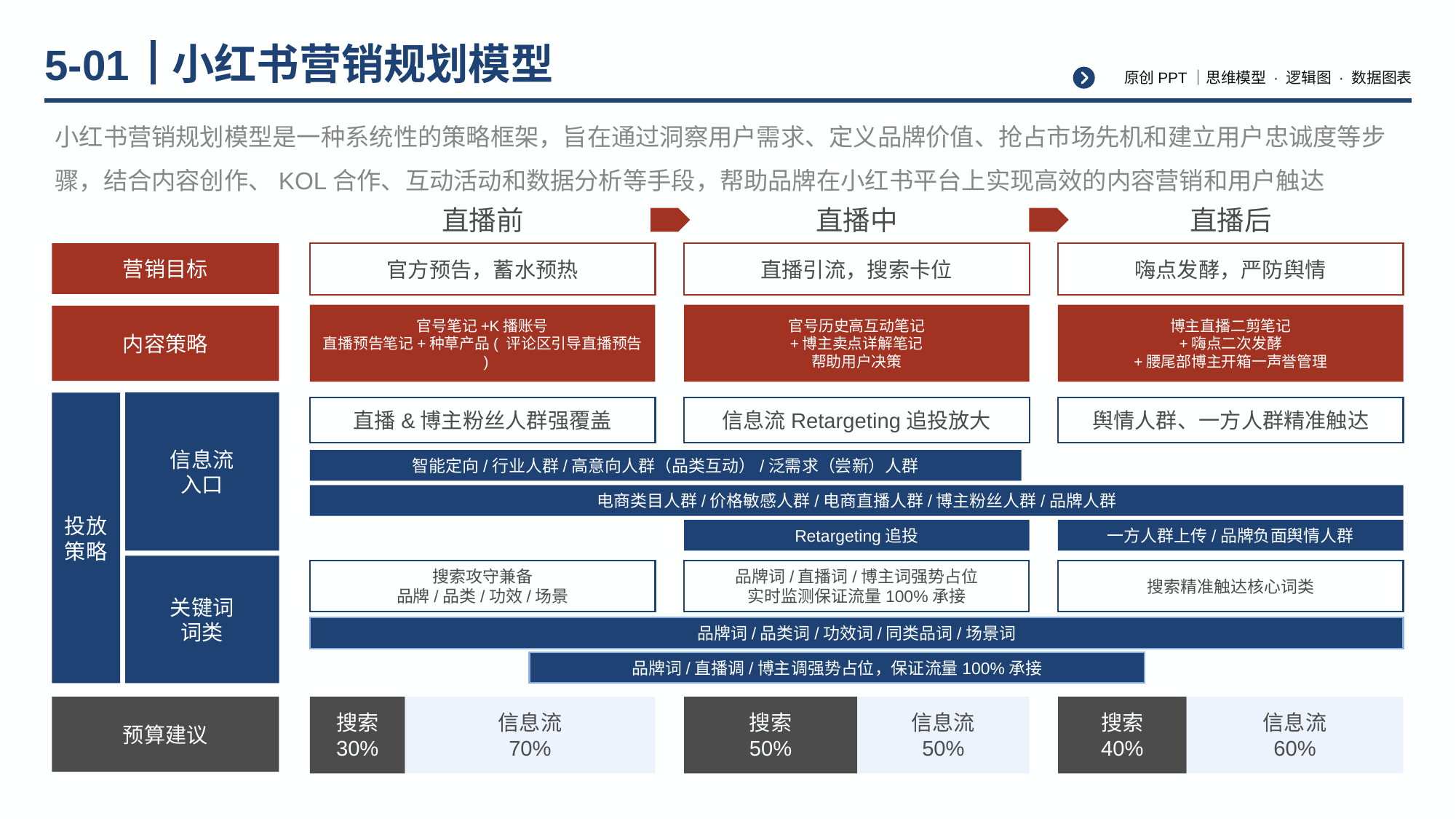

# 小红书营销规划模型
5-01
小红书营销规划模型是一种系统性的策略框架，旨在通过洞察用户需求、定义品牌价值、抢占市场先机和建立用户忠诚度等步骤，结合内容创作、KOL合作、互动活动和数据分析等手段，帮助品牌在小红书平台上实现高效的内容营销和用户触达
直播前
直播中
直播后

营销目标
官方预告，蓄水预热
直播引流，搜索卡位
嗨点发酵，严防舆情
官号笔记+K播账号
直播预告笔记+种草产品( 评论区引导直播预告 )
官号历史高互动笔记
+博主卖点详解笔记
帮助用户决策
博主直播二剪笔记
+嗨点二次发酵
+腰尾部博主开箱一声誉管理
内容策略
投放策略
信息流
入口
直播&博主粉丝人群强覆盖
信息流Retargeting追投放大
舆情人群、一方人群精准触达
智能定向/行业人群/高意向人群（品类互动）/泛需求（尝新）人群
电商类目人群/价格敏感人群/电商直播人群/博主粉丝人群/品牌人群
Retargeting追投
一方人群上传/品牌负面舆情人群
关键词
词类
搜索攻守兼备
品牌/品类/功效/场景
品牌词/直播词/博主词强势占位
实时监测保证流量100%承接
搜索精准触达核心词类
品牌词/品类词/功效词/同类品词/场景词
品牌词/直播调/博主调强势占位，保证流量100%承接
预算建议
搜索
30%
信息流
70%
搜索
50%
信息流
50%
搜索
40%
信息流
60%